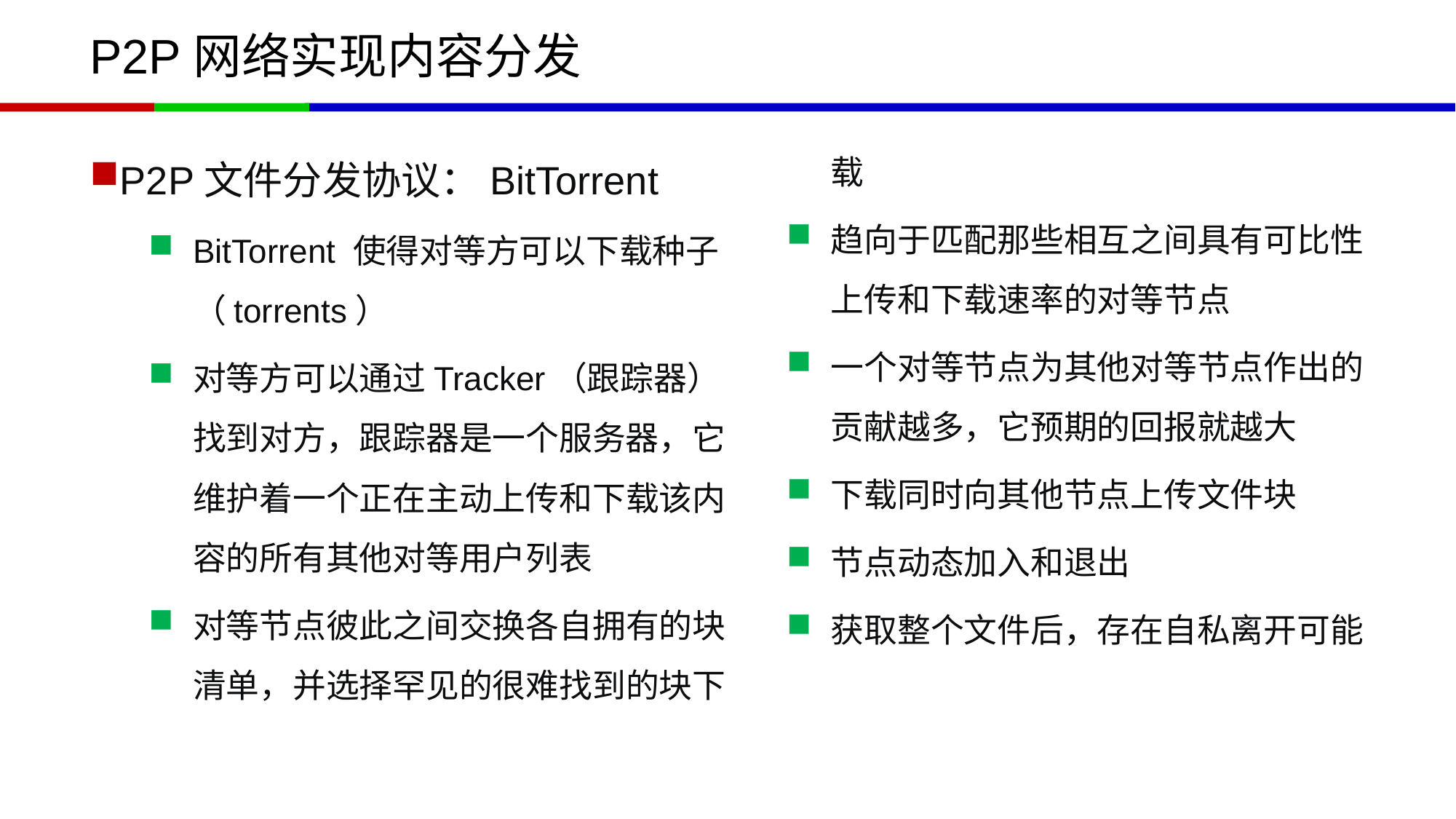

# P2P网络实现内容分发
P2P文件分发协议：BitTorrent
BitTorrent 使得对等方可以下载种子（torrents）
对等方可以通过Tracker（跟踪器）找到对方，跟踪器是一个服务器，它维护着一个正在主动上传和下载该内容的所有其他对等用户列表
对等节点彼此之间交换各自拥有的块清单，并选择罕见的很难找到的块下载
趋向于匹配那些相互之间具有可比性上传和下载速率的对等节点
一个对等节点为其他对等节点作出的贡献越多，它预期的回报就越大
下载同时向其他节点上传文件块
节点动态加入和退出
获取整个文件后，存在自私离开可能

179